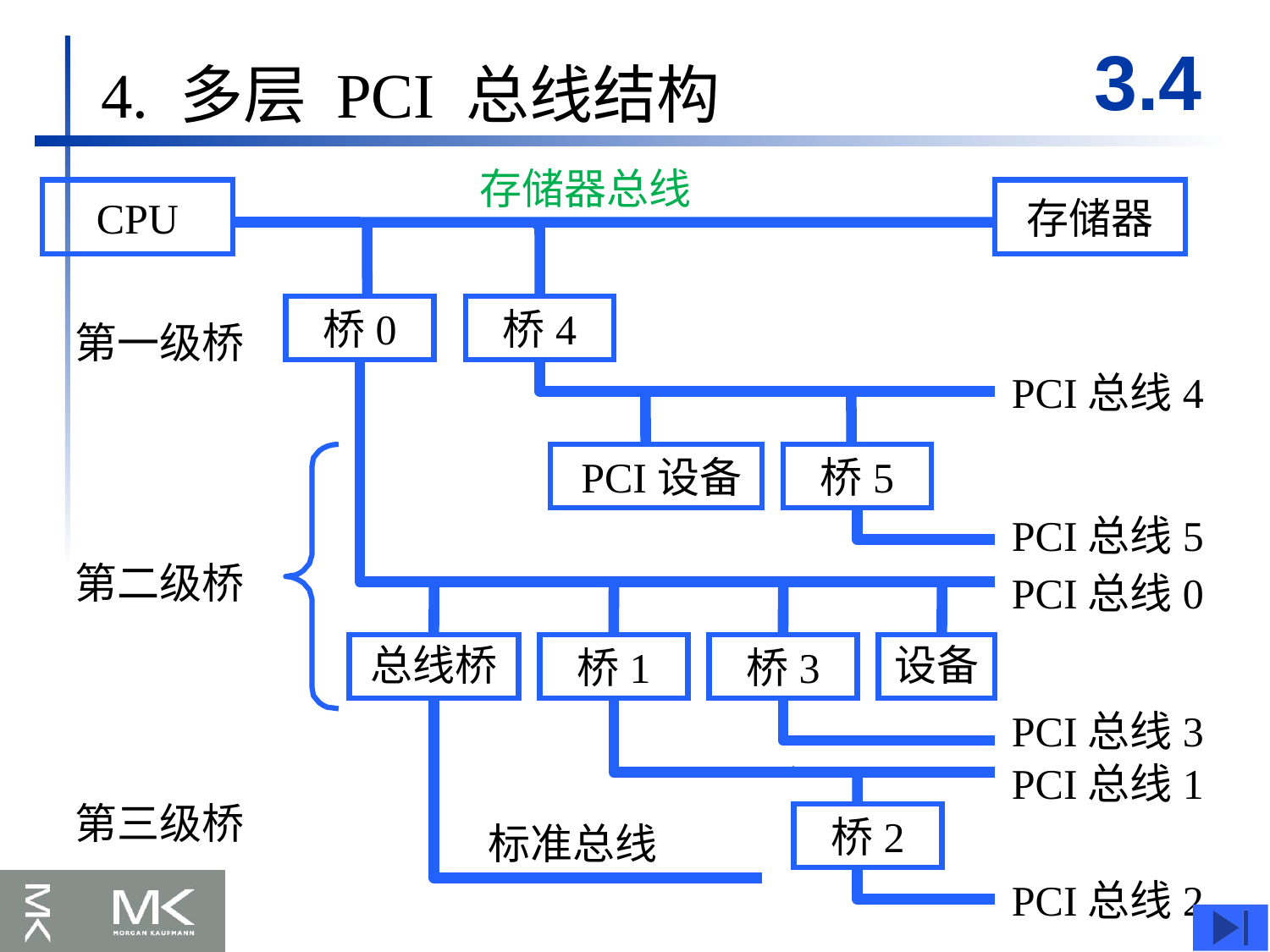

3.4
4. 多层 PCI 总线结构
存储器总线
CPU
存储器

桥0
桥4
第一级桥

PCI总线4

 PCI设备
桥5
PCI总线5

第二级桥
PCI总线0

总线桥
桥1
桥3
设备

PCI总线3
PCI总线1

第三级桥
桥2
标准总线

PCI总线2